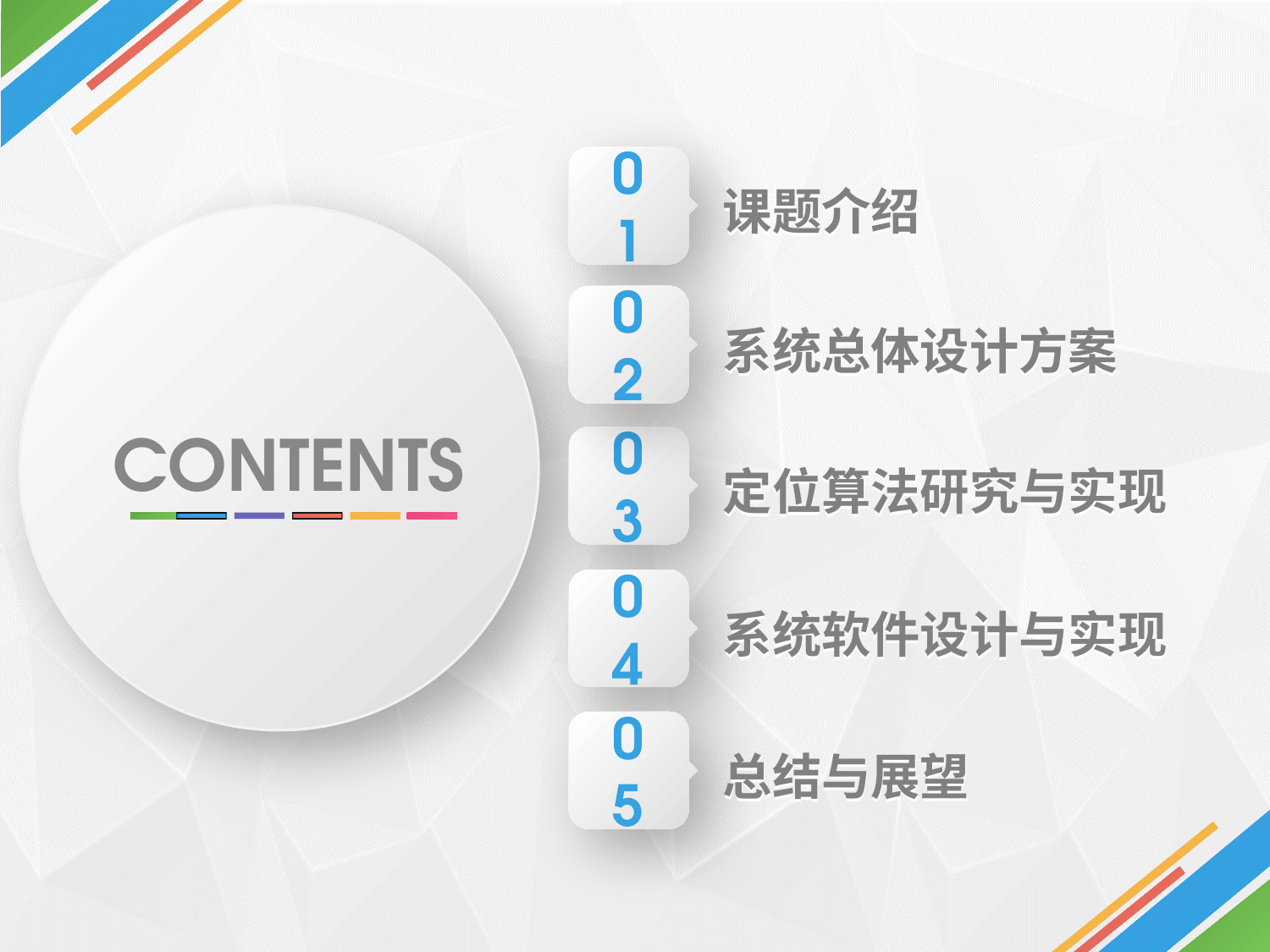

01
课题介绍

CONTENTS

02
系统总体设计方案

03
定位算法研究与实现

04
系统软件设计与实现

05
总结与展望